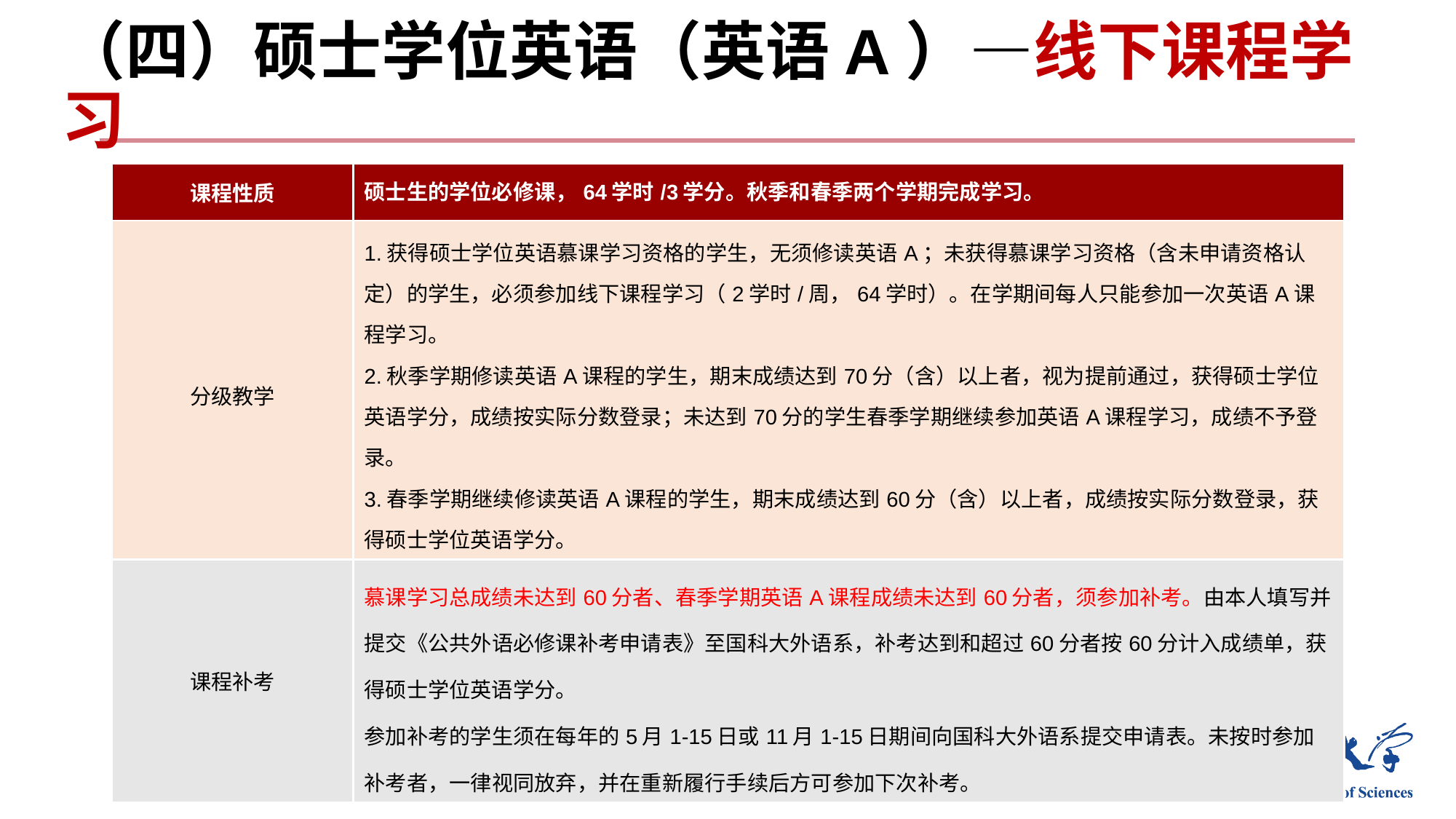

# （四）硕士学位英语（英语A）—线下课程学习
| 课程性质 | 硕士生的学位必修课，64学时/3学分。秋季和春季两个学期完成学习。 |
| --- | --- |
| 分级教学 | 1.获得硕士学位英语慕课学习资格的学生，无须修读英语A；未获得慕课学习资格（含未申请资格认定）的学生，必须参加线下课程学习（2学时/周，64学时）。在学期间每人只能参加一次英语A课程学习。 2.秋季学期修读英语A课程的学生，期末成绩达到70分（含）以上者，视为提前通过，获得硕士学位英语学分，成绩按实际分数登录；未达到70分的学生春季学期继续参加英语A课程学习，成绩不予登录。 3.春季学期继续修读英语A课程的学生，期末成绩达到60分（含）以上者，成绩按实际分数登录，获得硕士学位英语学分。 |
| 课程补考 | 慕课学习总成绩未达到60分者、春季学期英语A课程成绩未达到60分者，须参加补考。由本人填写并提交《公共外语必修课补考申请表》至国科大外语系，补考达到和超过60分者按60分计入成绩单，获得硕士学位英语学分。 参加补考的学生须在每年的5月1-15日或11月1-15日期间向国科大外语系提交申请表。未按时参加补考者，一律视同放弃，并在重新履行手续后方可参加下次补考。 |